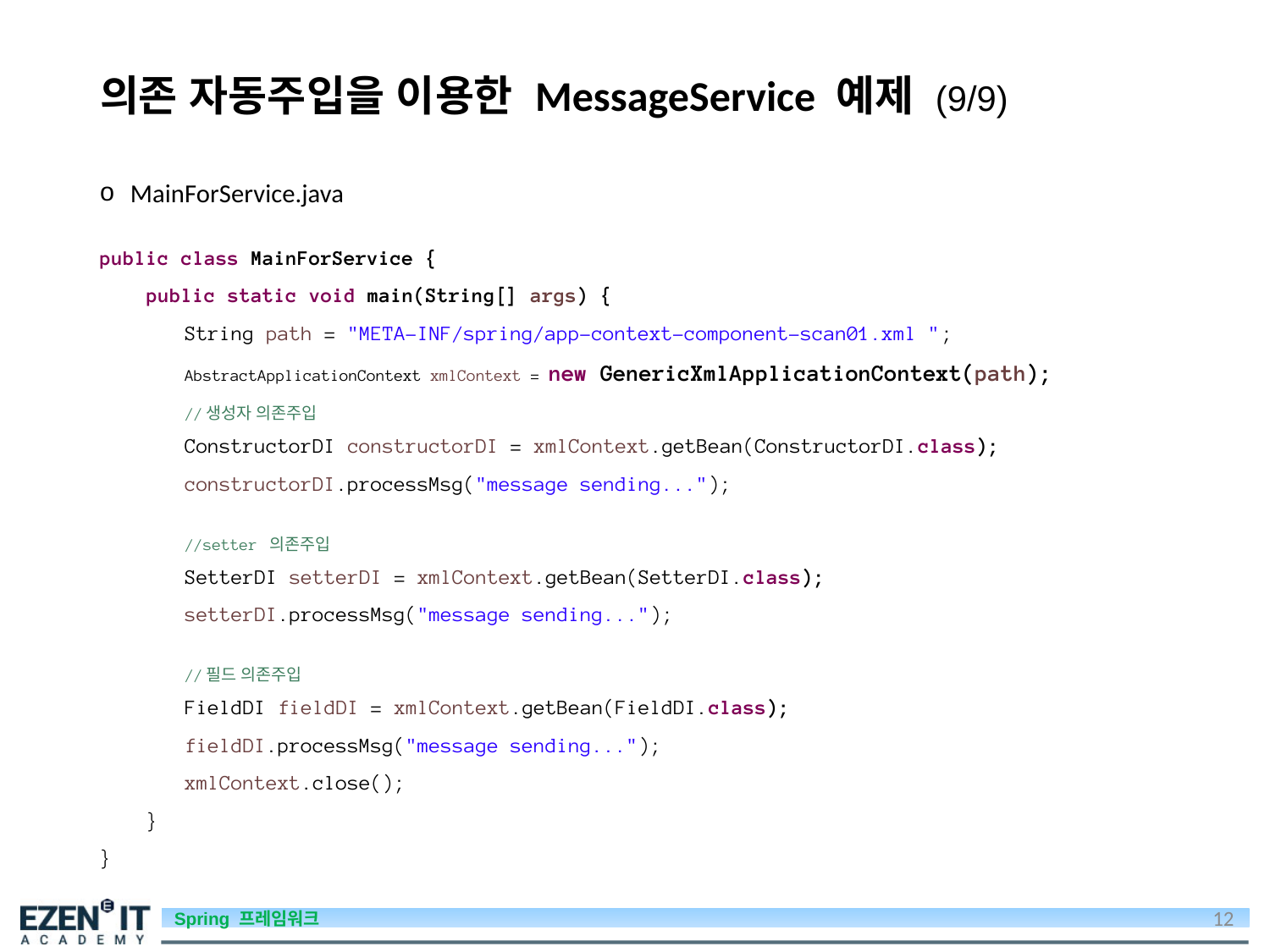

# 의존 자동주입을 이용한 MessageService 예제 (9/9)
MainForService.java

public class MainForService {
    public static void main(String[] args) {
	String path = "META-INF/spring/app-context-component-scan01.xml ";
	AbstractApplicationContext xmlContext = new GenericXmlApplicationContext(path);
	//생성자 의존주입
	ConstructorDI constructorDI = xmlContext.getBean(ConstructorDI.class);
	constructorDI.processMsg("message sending...");
	//setter 의존주입
	SetterDI setterDI = xmlContext.getBean(SetterDI.class);
	setterDI.processMsg("message sending...");
	//필드 의존주입
	FieldDI fieldDI = xmlContext.getBean(FieldDI.class);
	fieldDI.processMsg("message sending...");
	xmlContext.close();
    }
}
12